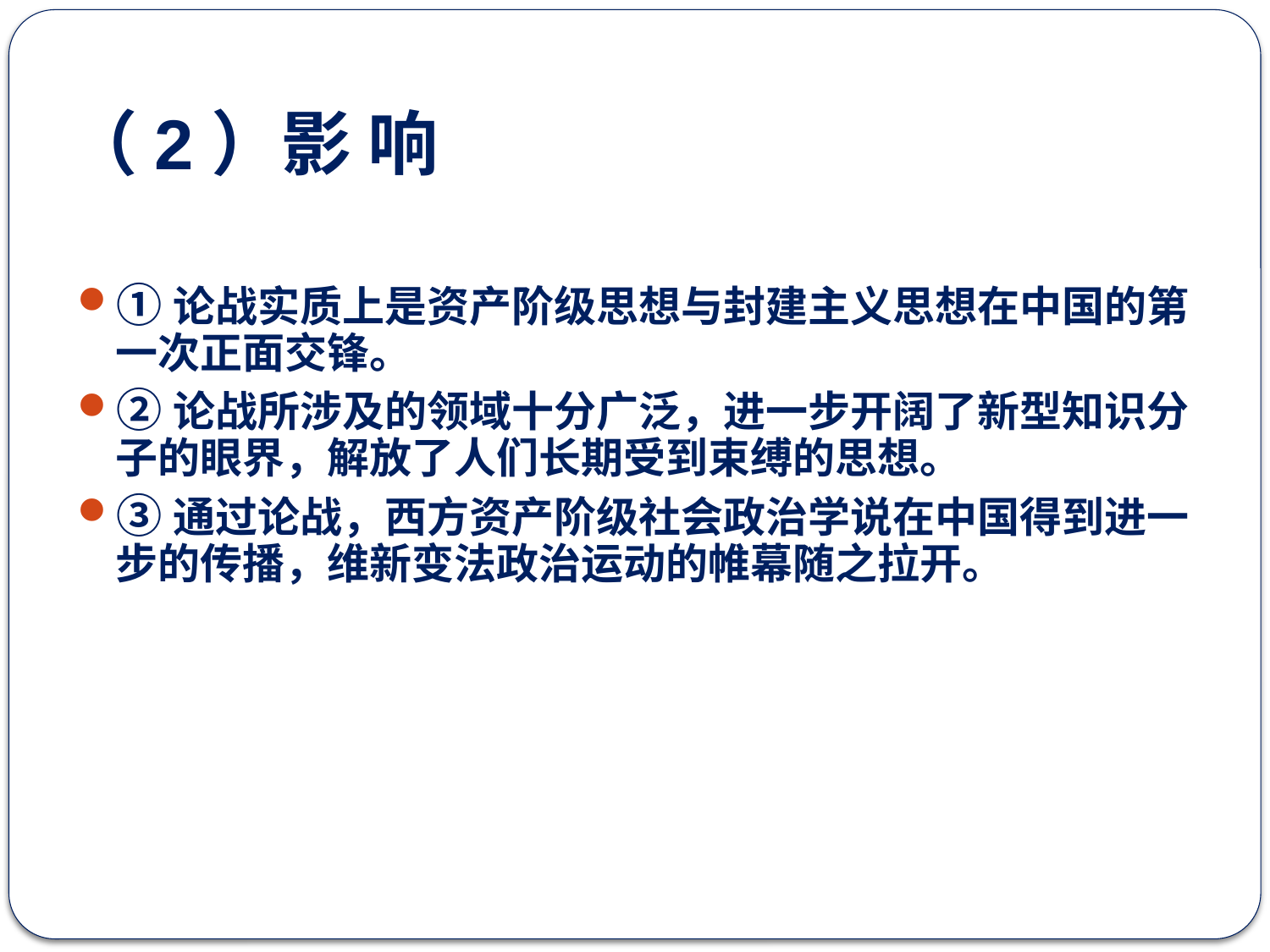

# （2）影 响
①论战实质上是资产阶级思想与封建主义思想在中国的第一次正面交锋。
②论战所涉及的领域十分广泛，进一步开阔了新型知识分子的眼界，解放了人们长期受到束缚的思想。
③通过论战，西方资产阶级社会政治学说在中国得到进一步的传播，维新变法政治运动的帷幕随之拉开。